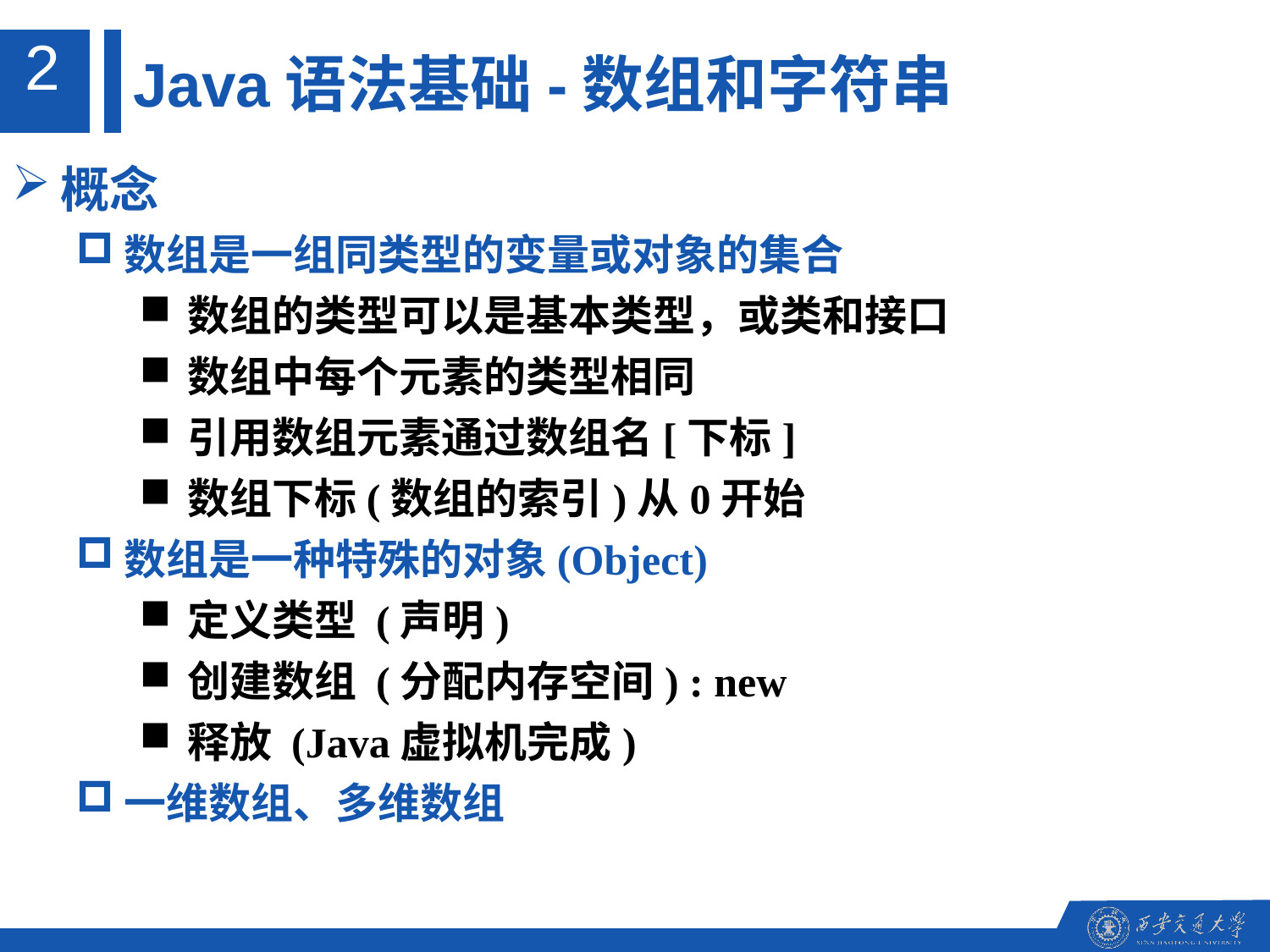

2
Java语法基础-数组和字符串

概念
数组是一组同类型的变量或对象的集合
数组的类型可以是基本类型，或类和接口
数组中每个元素的类型相同
引用数组元素通过数组名[下标]
数组下标(数组的索引)从0开始
数组是一种特殊的对象(Object)
定义类型 (声明)
创建数组 (分配内存空间) : new
释放 (Java虚拟机完成)
一维数组、多维数组